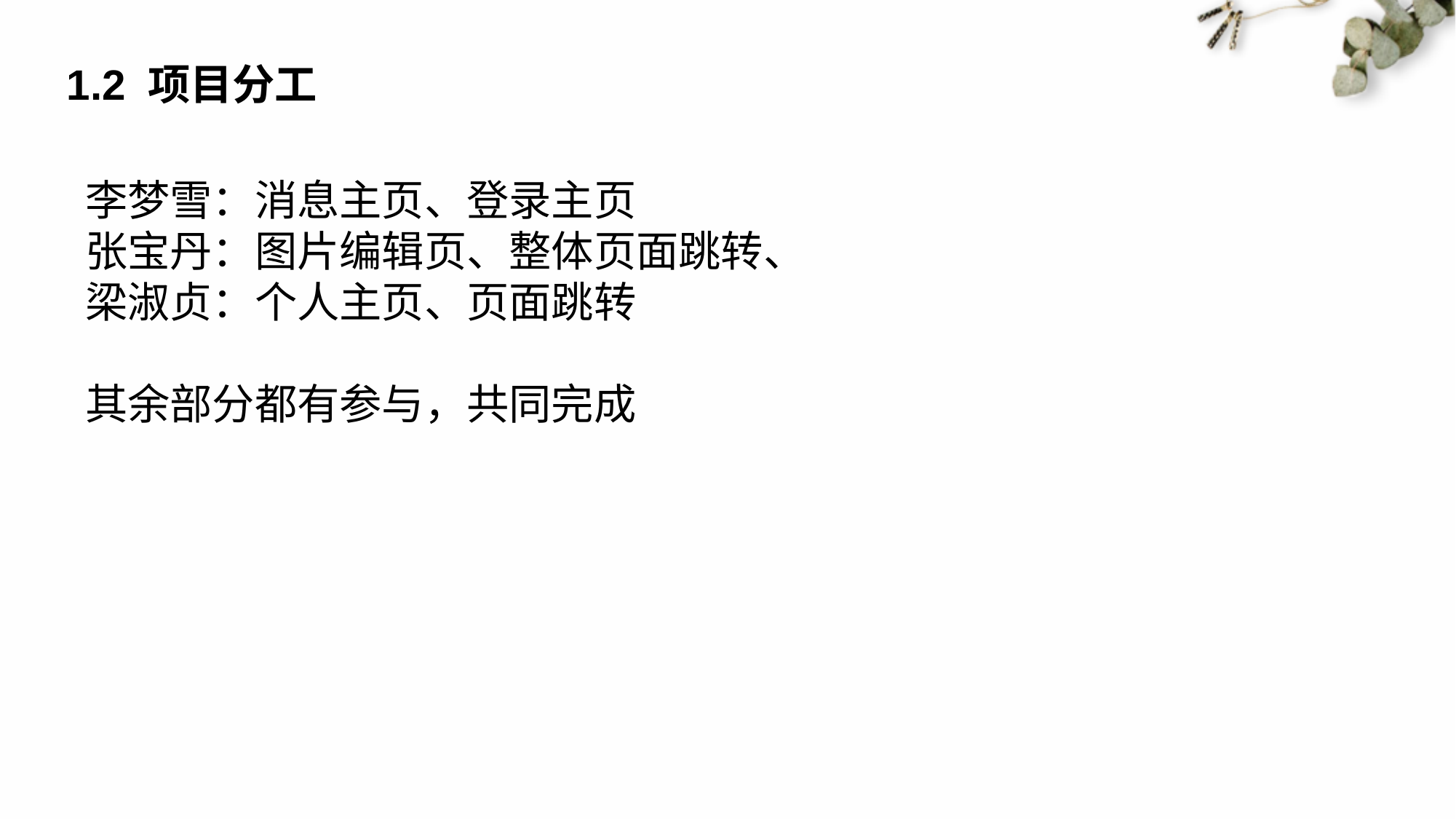

1.2 项目分工
李梦雪：消息主页、登录主页
张宝丹：图片编辑页、整体页面跳转、
梁淑贞：个人主页、页面跳转

其余部分都有参与，共同完成